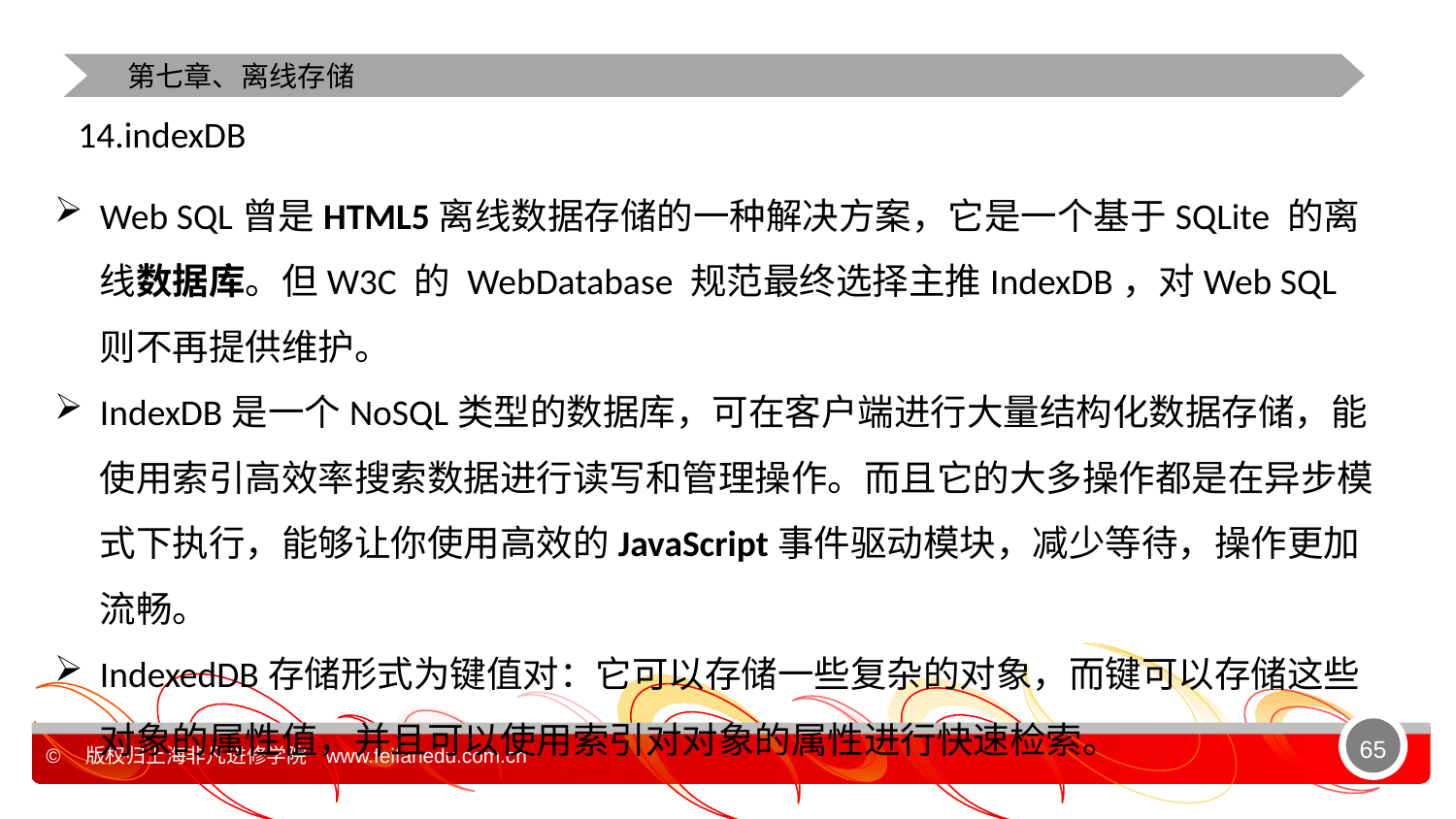

第七章、离线存储

14.indexDB
Web SQL曾是HTML5离线数据存储的一种解决方案，它是一个基于SQLite 的离线数据库。但W3C 的 WebDatabase 规范最终选择主推IndexDB，对Web SQL则不再提供维护。
IndexDB是一个NoSQL类型的数据库，可在客户端进行大量结构化数据存储，能使用索引高效率搜索数据进行读写和管理操作。而且它的大多操作都是在异步模式下执行，能够让你使用高效的JavaScript事件驱动模块，减少等待，操作更加流畅。
IndexedDB存储形式为键值对：它可以存储一些复杂的对象，而键可以存储这些对象的属性值，并且可以使用索引对对象的属性进行快速检索。
65